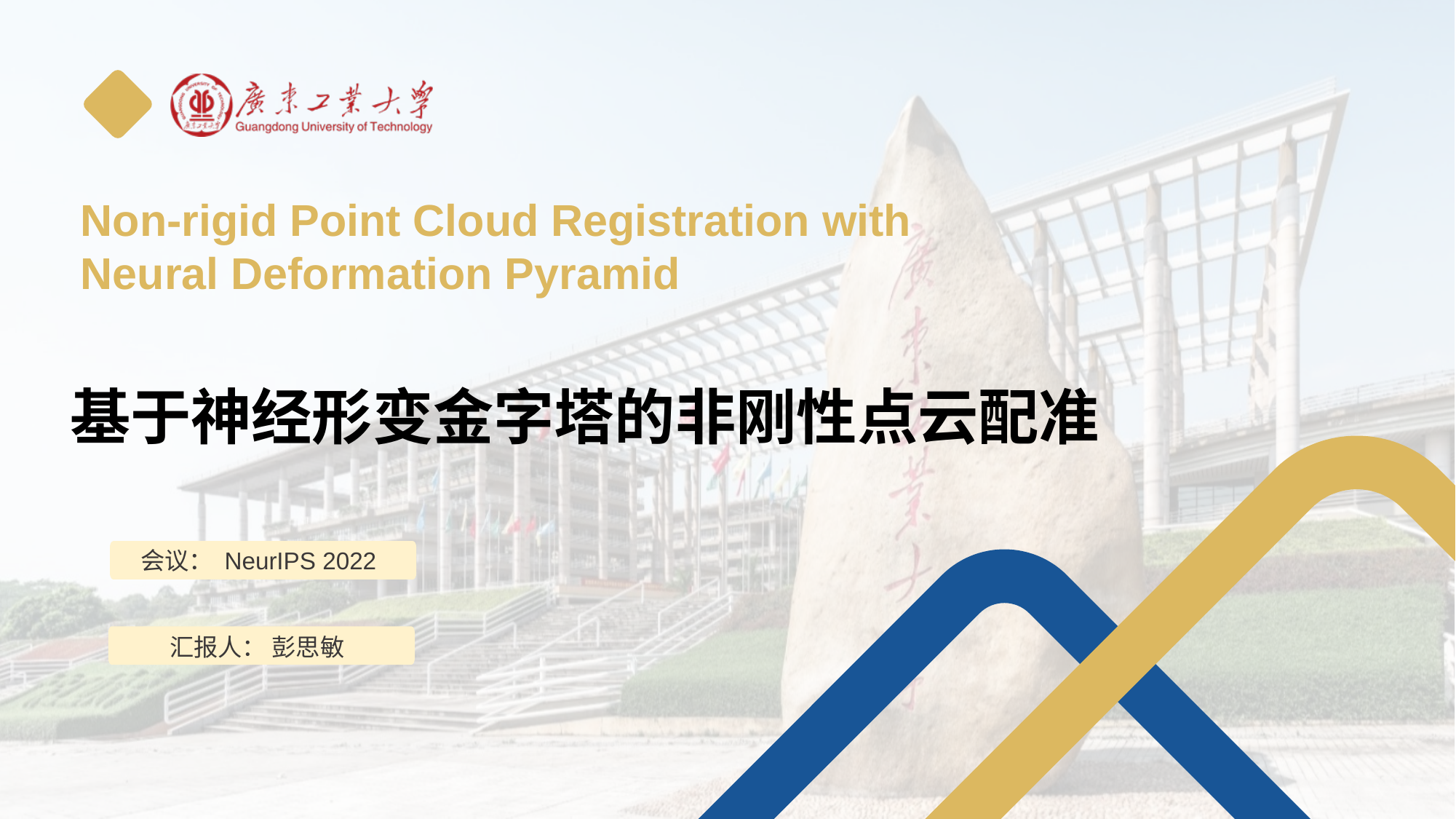

Non-rigid Point Cloud Registration with
Neural Deformation Pyramid
基于神经形变金字塔的非刚性点云配准

会议： NeurIPS 2022

汇报人： 彭思敏